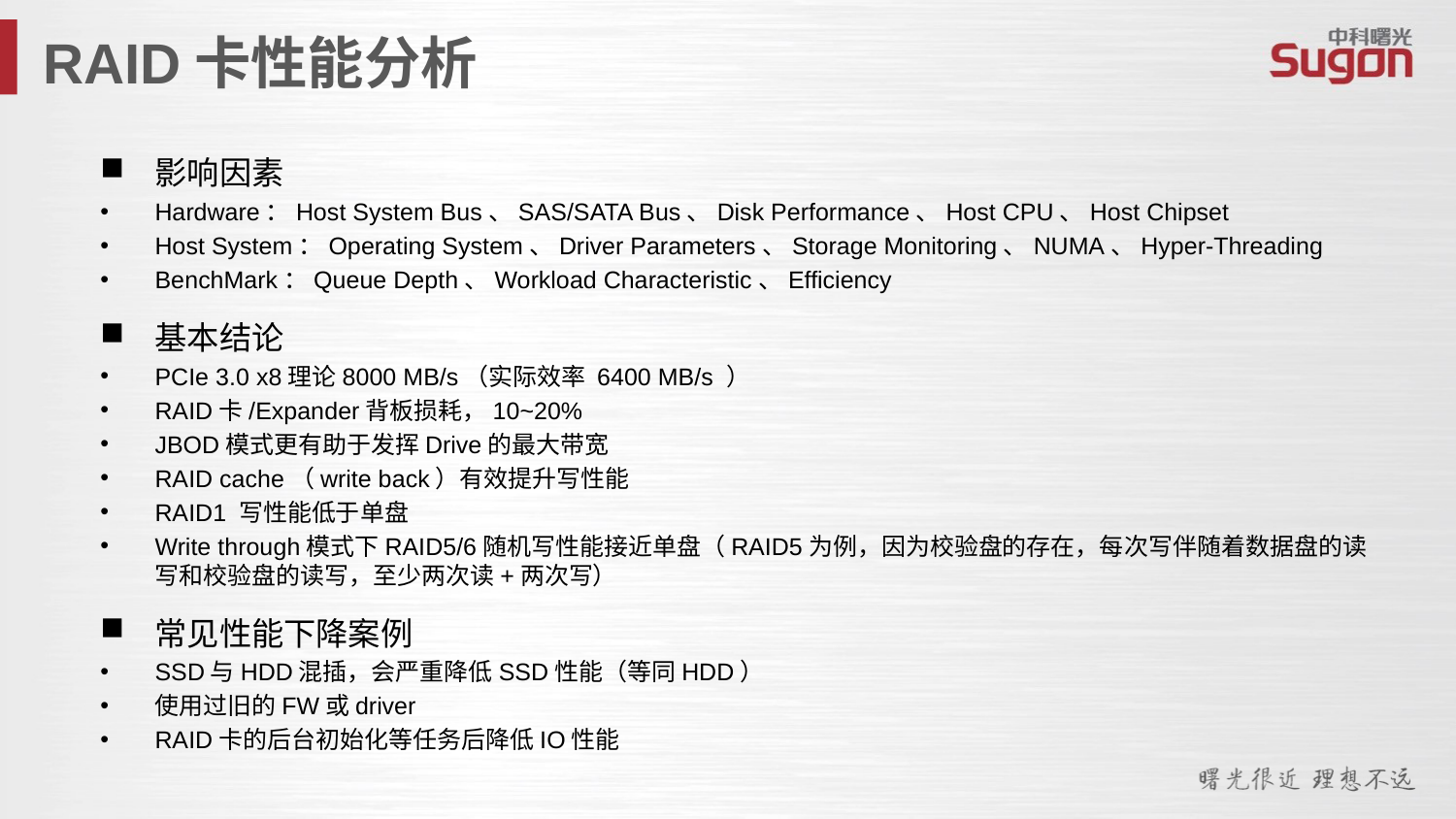

RAID卡性能分析
影响因素
Hardware：Host System Bus、SAS/SATA Bus、Disk Performance、Host CPU、Host Chipset
Host System：Operating System、Driver Parameters、Storage Monitoring、NUMA、Hyper-Threading
BenchMark：Queue Depth、Workload Characteristic、Efficiency
基本结论
PCIe 3.0 x8理论8000 MB/s（实际效率 6400 MB/s ）
RAID卡/Expander背板损耗，10~20%
JBOD模式更有助于发挥Drive的最大带宽
RAID cache（write back）有效提升写性能
RAID1 写性能低于单盘
Write through模式下RAID5/6随机写性能接近单盘（RAID5为例，因为校验盘的存在，每次写伴随着数据盘的读写和校验盘的读写，至少两次读+两次写）
常见性能下降案例
SSD与HDD混插，会严重降低SSD性能（等同HDD）
使用过旧的FW或driver
RAID卡的后台初始化等任务后降低IO性能